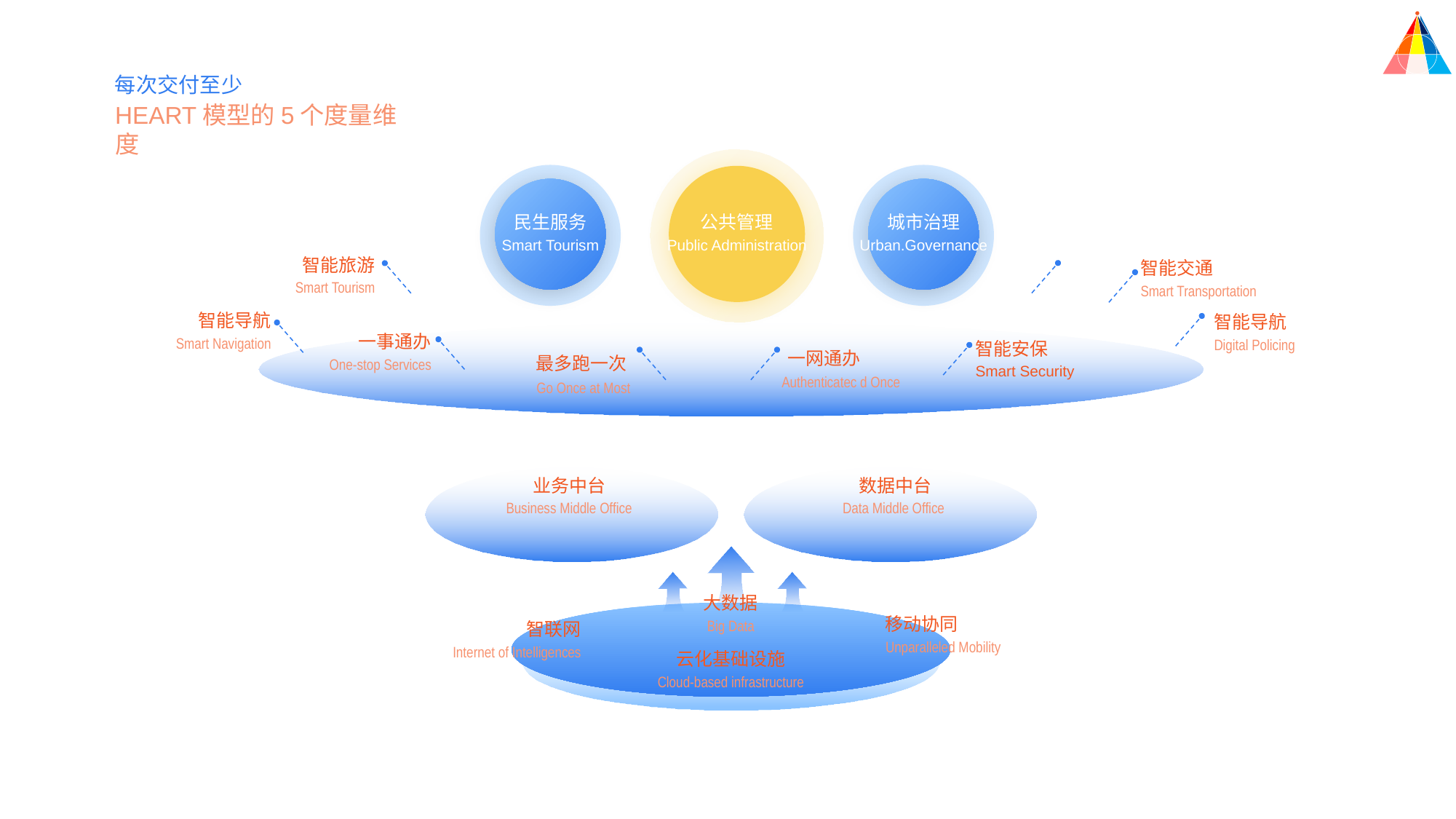

每次交付至少
HEART模型的5个度量维度

民生服务
公共管理
城市治理
Smart Tourism
Public Administration
Urban.Governance
智能旅游
智能交通
Smart Tourism
Smart Transportation

智能导航
智能导航

Smart Navigation
一事通办
Digital Policing
智能安保
一网通办
One-stop Services
最多跑一次
Smart Security
 Authenticatec d Once
Go Once at Most

业务中台
数据中台
Business Middle Office
Data Middle Office

大数据

移动协同
Big Data
智联网

Unparalleled Mobility
Internet of Intelligences
云化基础设施
Cloud-based infrastructure